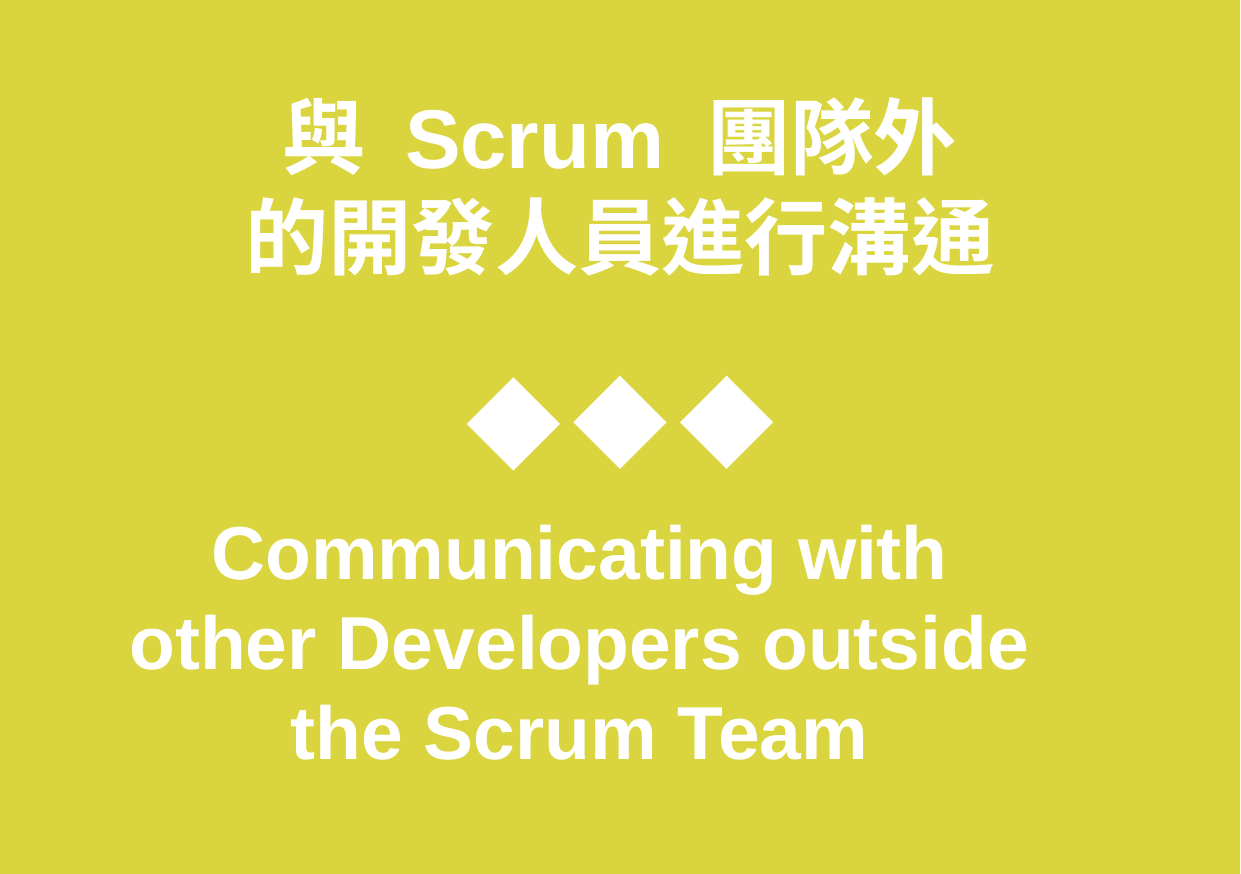

與 Scrum 團隊外
的開發人員進行溝通

Communicating with other Developers outside the Scrum Team